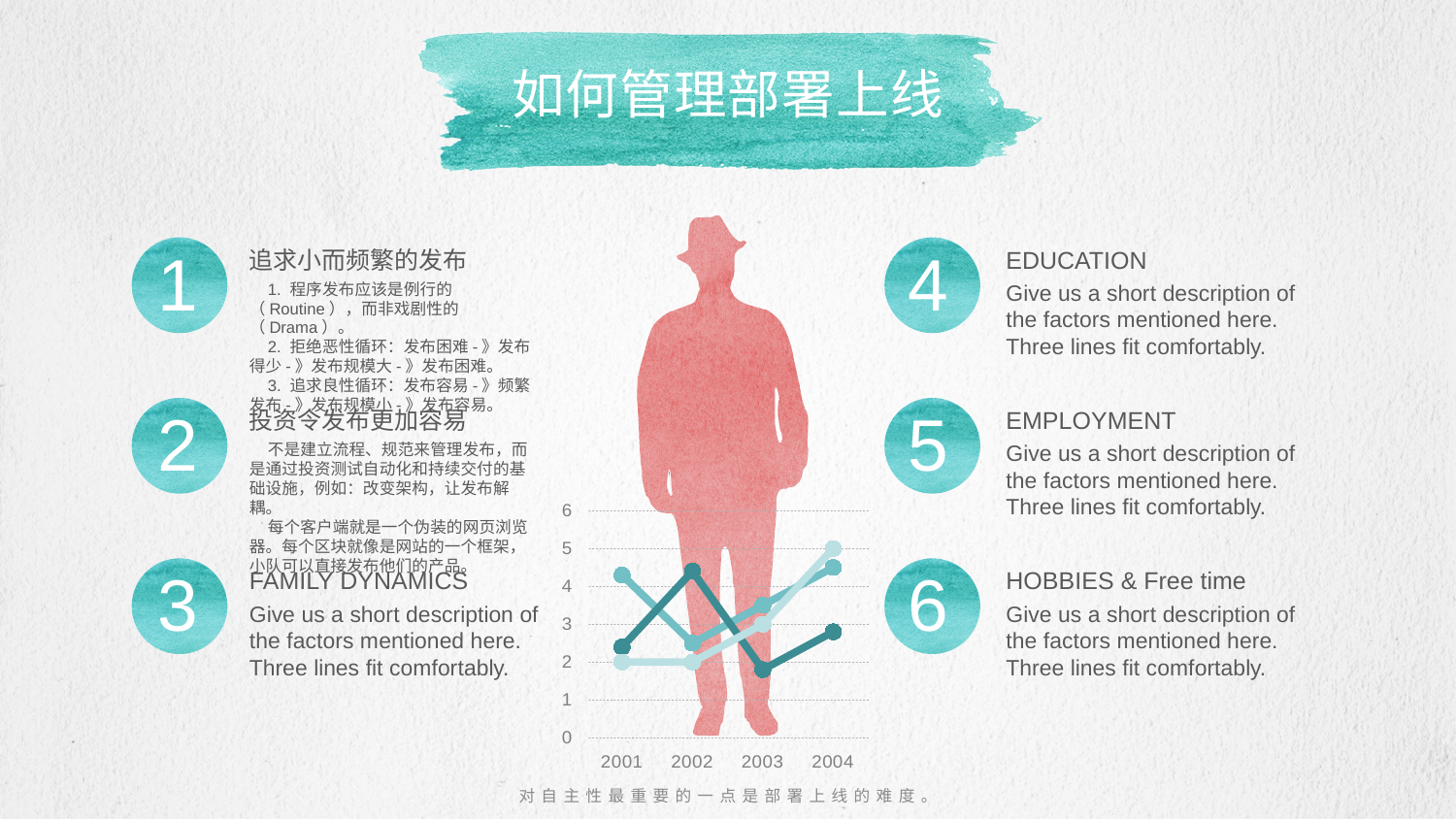

# 如何管理部署上线
追求小而频繁的发布
EDUCATION
    1. 程序发布应该是例行的（Routine），而非戏剧性的（Drama）。
    2. 拒绝恶性循环：发布困难-》发布得少-》发布规模大-》发布困难。
    3. 追求良性循环：发布容易-》频繁发布-》发布规模小-》发布容易。
Give us a short description of the factors mentioned here. Three lines fit comfortably.

投资令发布更加容易
EMPLOYMENT
    不是建立流程、规范来管理发布，而是通过投资测试自动化和持续交付的基础设施，例如：改变架构，让发布解耦。
    每个客户端就是一个伪装的网页浏览器。每个区块就像是网站的一个框架，小队可以直接发布他们的产品。
Give us a short description of the factors mentioned here. Three lines fit comfortably.

### Chart

| Category | Series 1 | Series 2 | Series 3 |
|---|---|---|---|
| 2001 | 4.3 | 2.4 | 2.0 |
| 2002 | 2.5 | 4.4 | 2.0 |
| 2003 | 3.5 | 1.8 | 3.0 |
| 2004 | 4.5 | 2.8 | 5.0 |
FAMILY DYNAMICS
HOBBIES & Free time
Give us a short description of the factors mentioned here. Three lines fit comfortably.

Give us a short description of the factors mentioned here. Three lines fit comfortably.

对自主性最重要的一点是部署上线的难度。
19